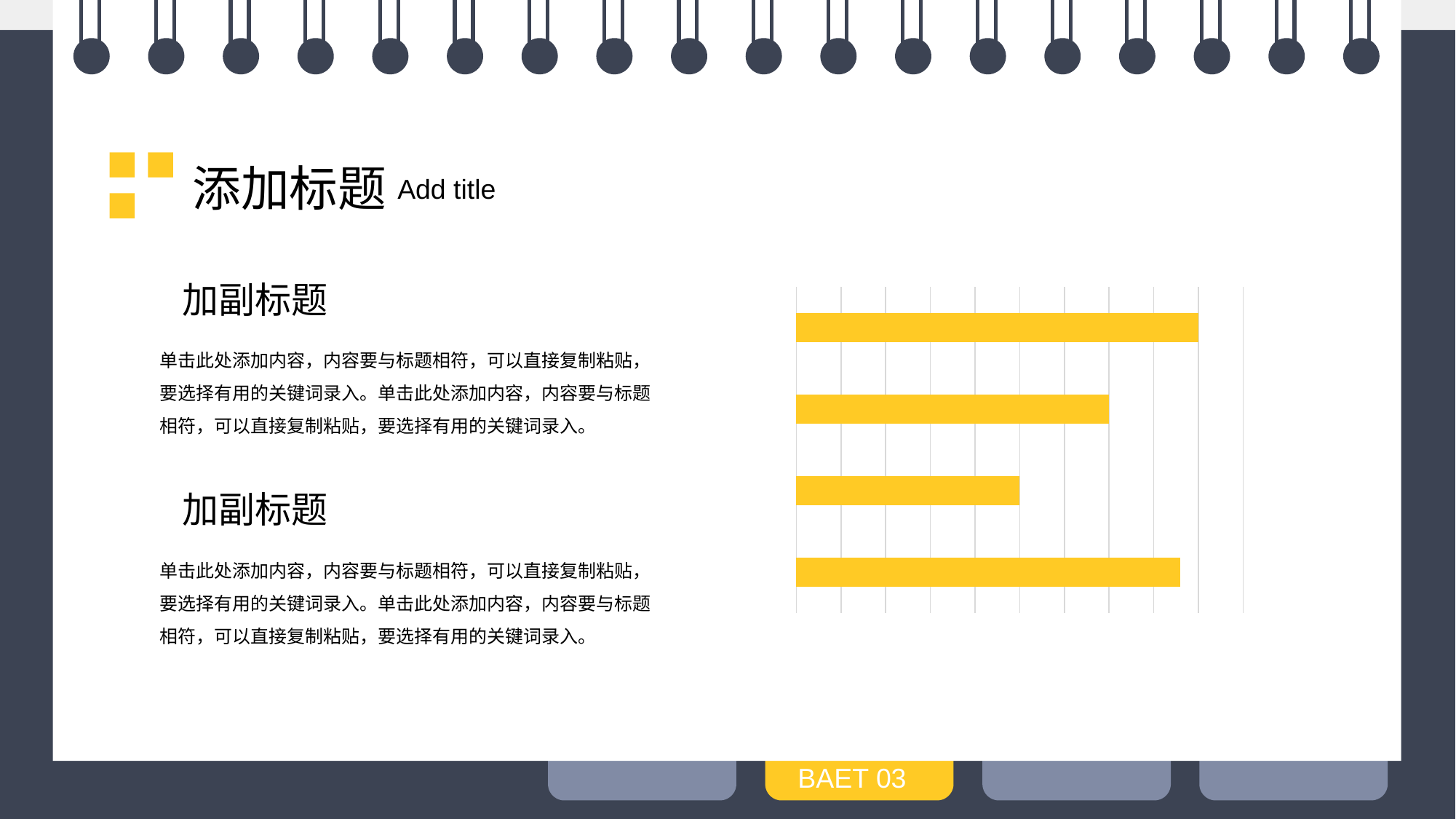

添加标题
Add title
加副标题

### Chart

| Category | 系列 1 |
|---|---|
| 类别 1 | 4.3 |
| 类别 2 | 2.5 |
| 类别 3 | 3.5 |
| 类别 4 | 4.5 |
单击此处添加内容，内容要与标题相符，可以直接复制粘贴，要选择有用的关键词录入。单击此处添加内容，内容要与标题相符，可以直接复制粘贴，要选择有用的关键词录入。
加副标题
单击此处添加内容，内容要与标题相符，可以直接复制粘贴，要选择有用的关键词录入。单击此处添加内容，内容要与标题相符，可以直接复制粘贴，要选择有用的关键词录入。

BAET 03